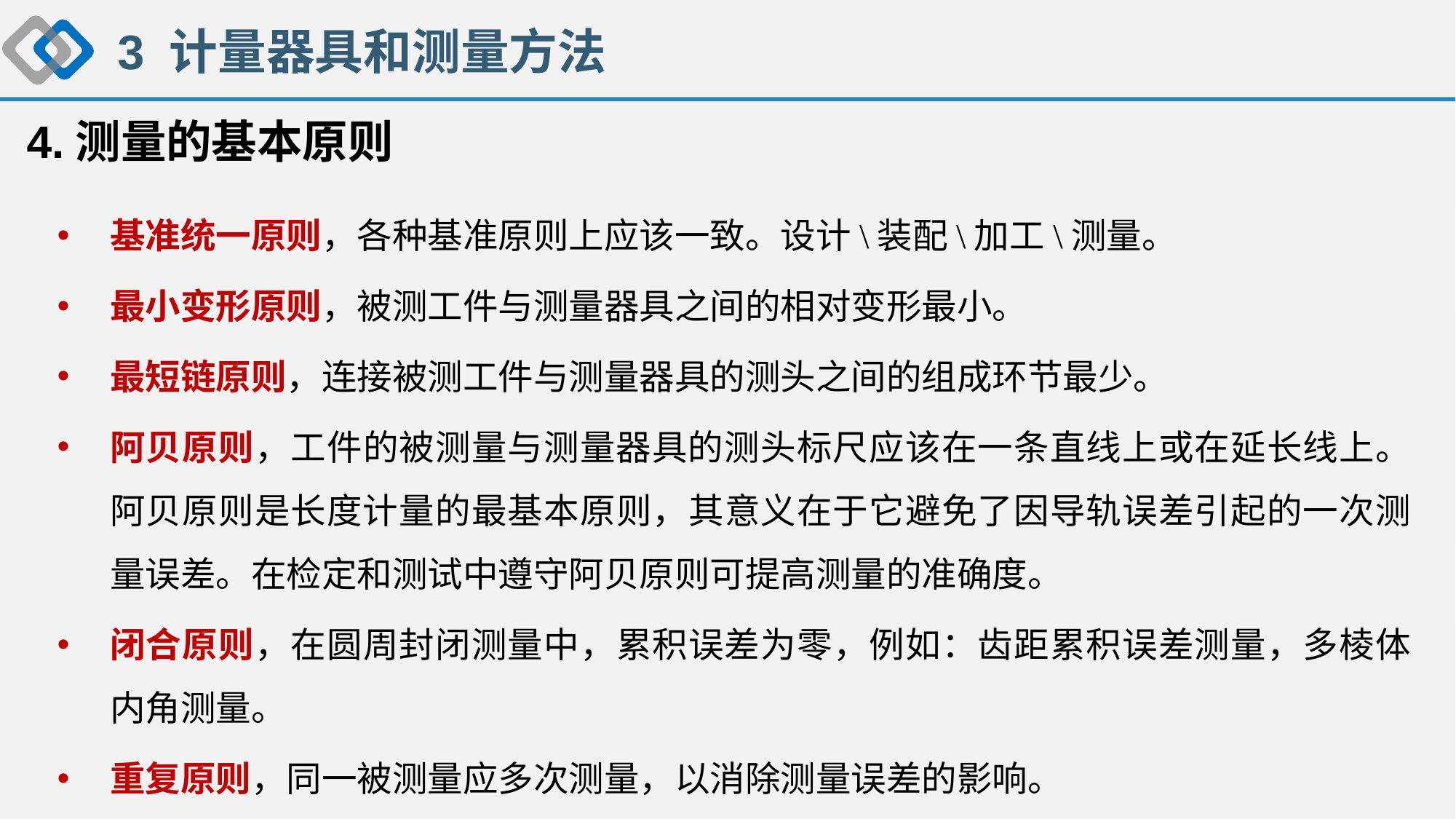

3 计量器具和测量方法
# 4.测量的基本原则
基准统一原则，各种基准原则上应该一致。设计\装配\加工\测量。
最小变形原则，被测工件与测量器具之间的相对变形最小。
最短链原则，连接被测工件与测量器具的测头之间的组成环节最少。
阿贝原则，工件的被测量与测量器具的测头标尺应该在一条直线上或在延长线上。阿贝原则是长度计量的最基本原则，其意义在于它避免了因导轨误差引起的一次测量误差。在检定和测试中遵守阿贝原则可提高测量的准确度。
闭合原则，在圆周封闭测量中，累积误差为零，例如：齿距累积误差测量，多棱体内角测量。
重复原则，同一被测量应多次测量，以消除测量误差的影响。